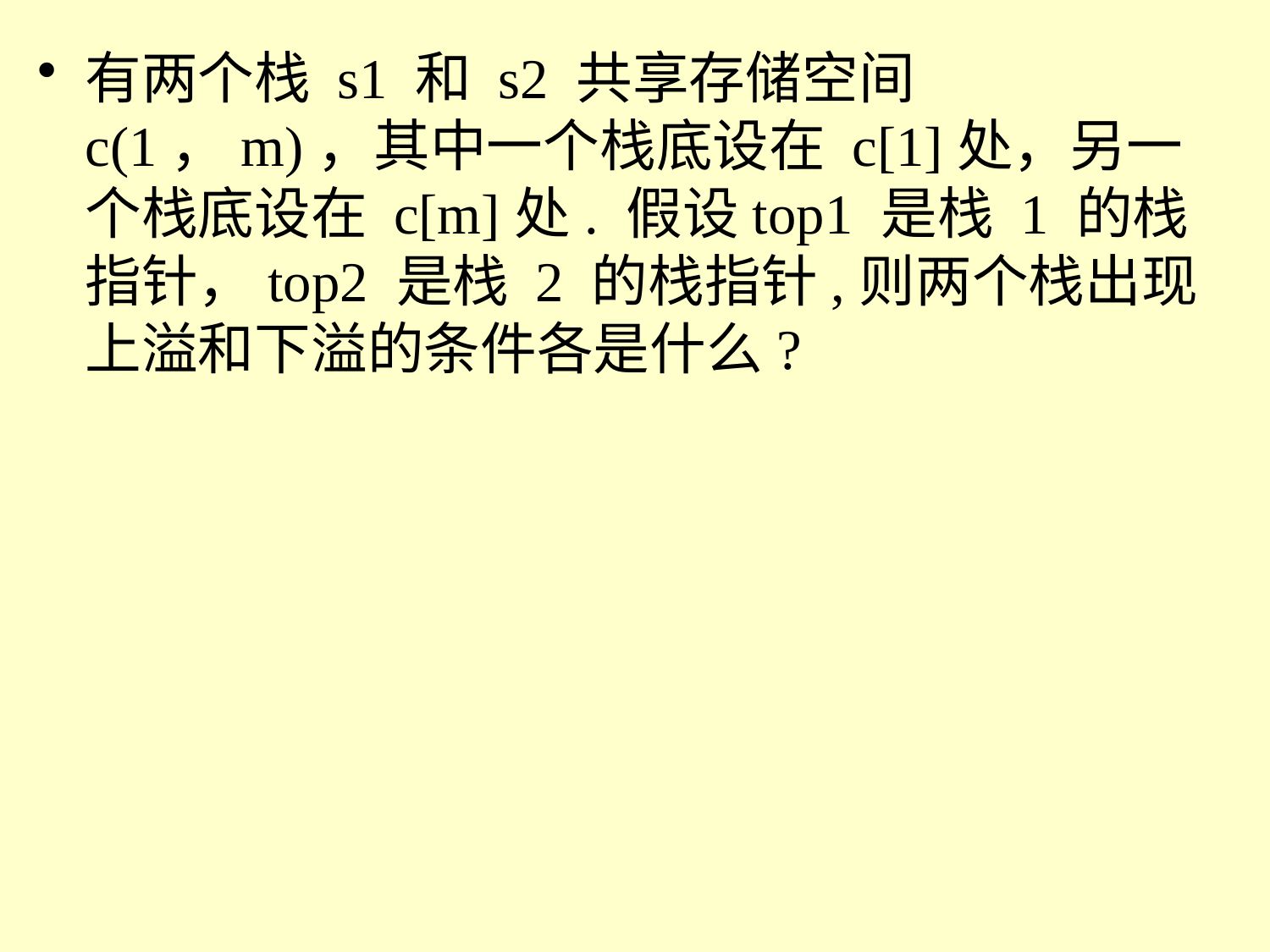

有两个栈 s1 和 s2 共享存储空间 c(1，m)，其中一个栈底设在 c[1]处，另一个栈底设在 c[m]处. 假设top1 是栈 1 的栈指针，top2 是栈 2 的栈指针,则两个栈出现上溢和下溢的条件各是什么?